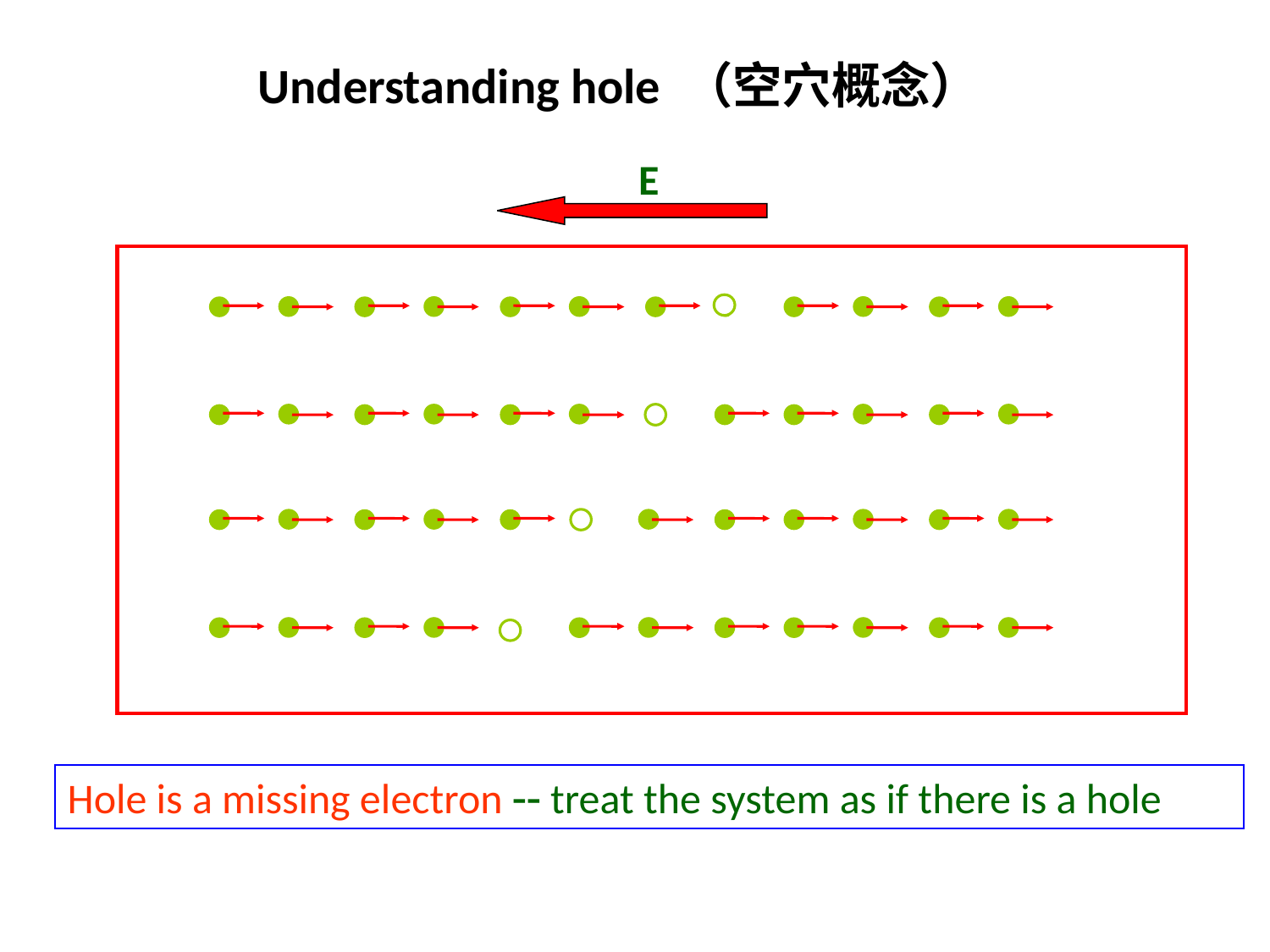

Understanding hole （空穴概念）
E

Hole is a missing electron −− treat the system as if there is a hole